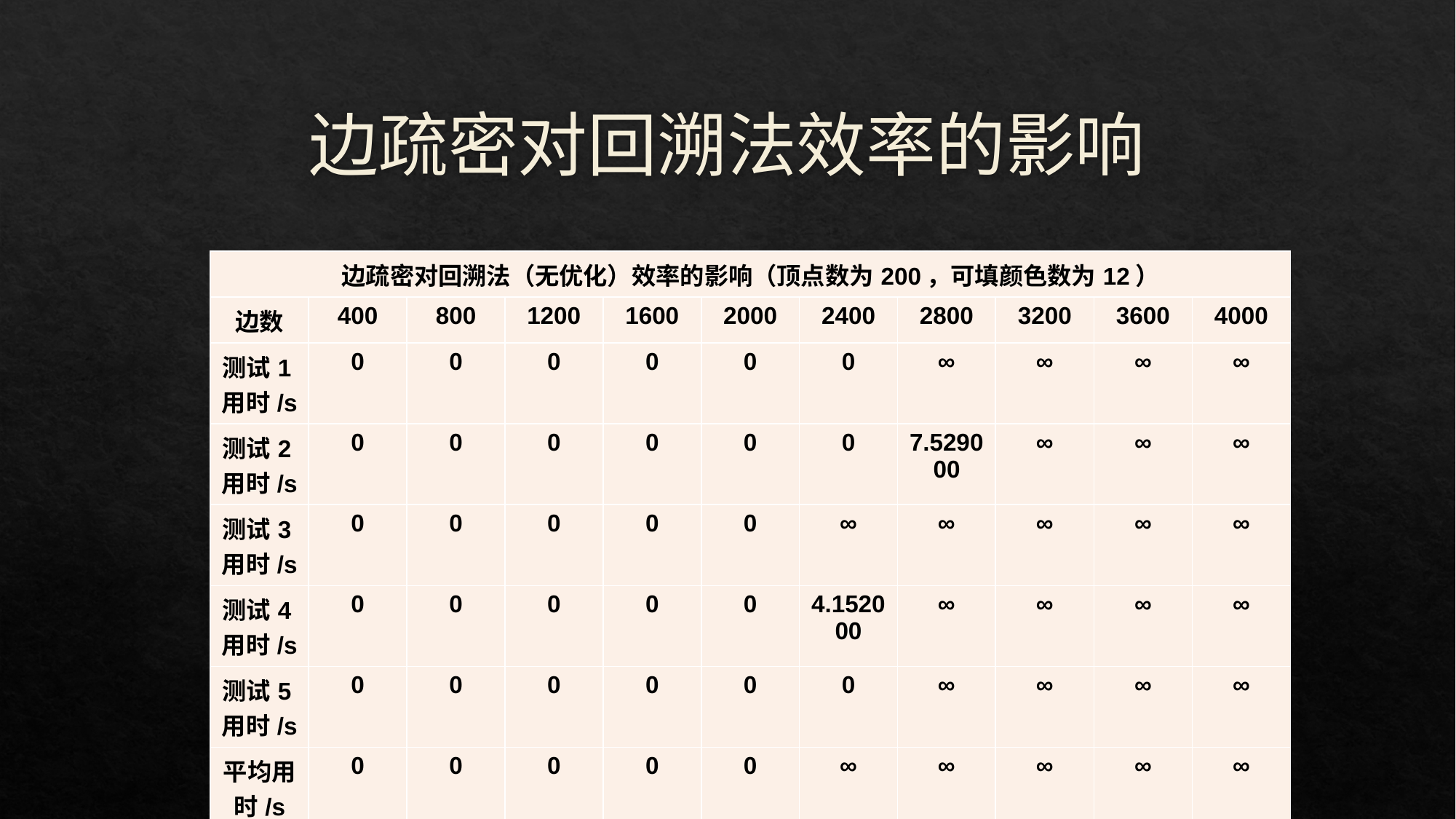

# 边疏密对回溯法效率的影响
| 边疏密对回溯法（无优化）效率的影响（顶点数为200，可填颜色数为12） |  |  |  |  |  |  |  |  |  |  |
| --- | --- | --- | --- | --- | --- | --- | --- | --- | --- | --- |
| 边数 | 400 | 800 | 1200 | 1600 | 2000 | 2400 | 2800 | 3200 | 3600 | 4000 |
| 测试1用时/s | 0 | 0 | 0 | 0 | 0 | 0 | ∞ | ∞ | ∞ | ∞ |
| 测试2用时/s | 0 | 0 | 0 | 0 | 0 | 0 | 7.529000 | ∞ | ∞ | ∞ |
| 测试3用时/s | 0 | 0 | 0 | 0 | 0 | ∞ | ∞ | ∞ | ∞ | ∞ |
| 测试4用时/s | 0 | 0 | 0 | 0 | 0 | 4.152000 | ∞ | ∞ | ∞ | ∞ |
| 测试5用时/s | 0 | 0 | 0 | 0 | 0 | 0 | ∞ | ∞ | ∞ | ∞ |
| 平均用时/s | 0 | 0 | 0 | 0 | 0 | ∞ | ∞ | ∞ | ∞ | ∞ |